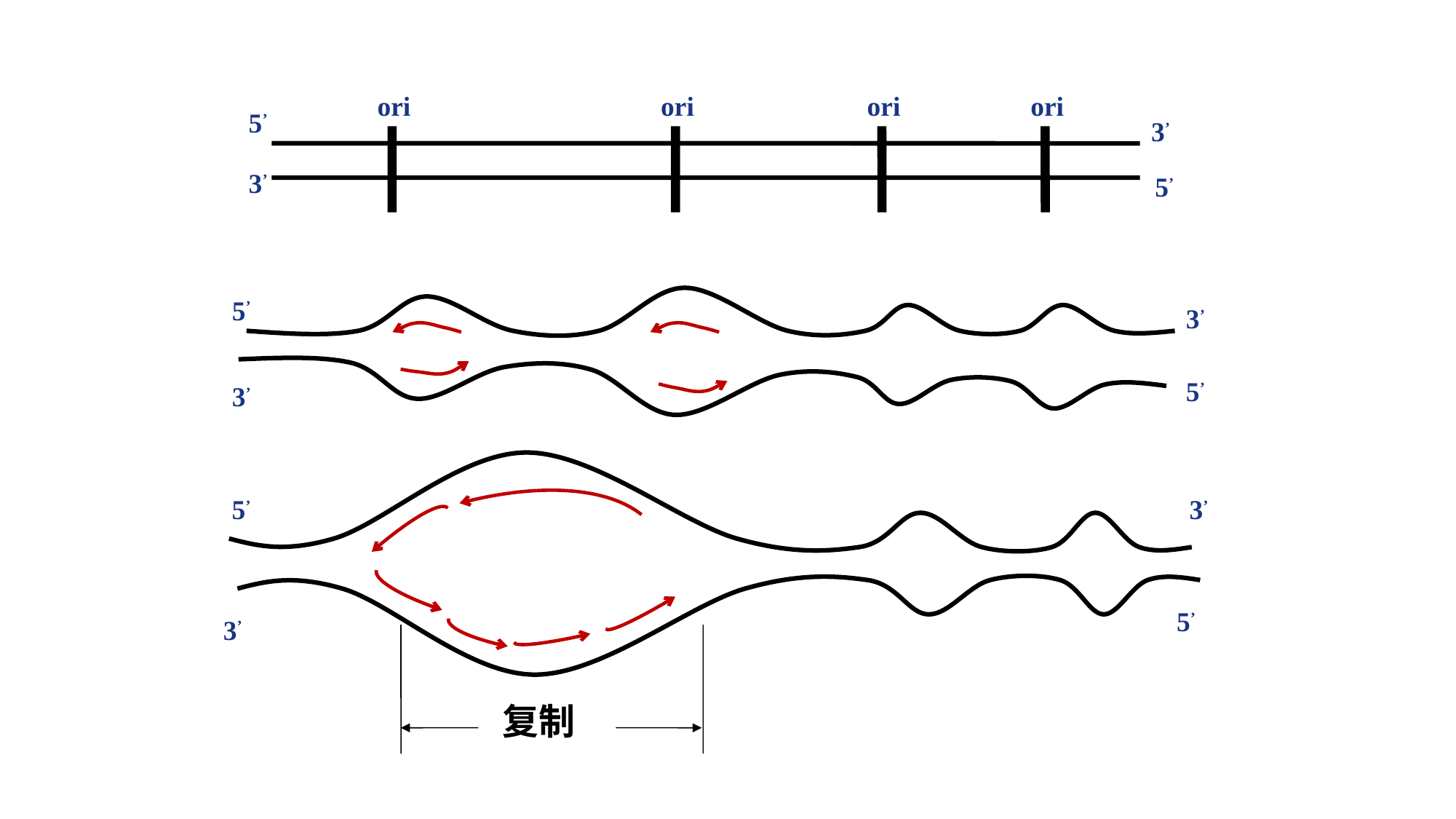

ori

ori

ori

ori

5’
3’

3’
5’
5’

3’

5’
3’

5’
3’

5’
3’

复制